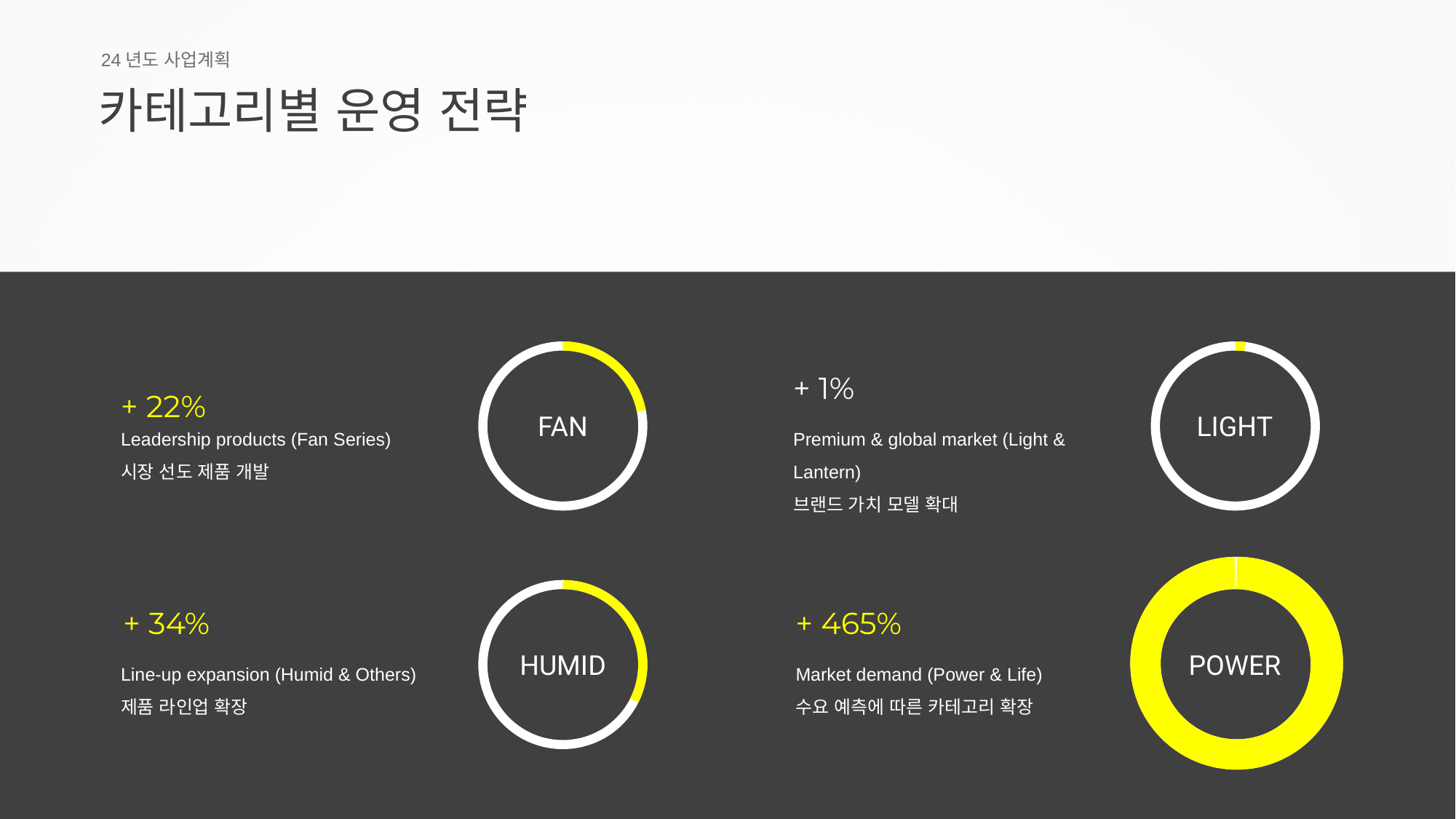

24년도 사업계획
카테고리별 운영 전략

+ 1%
Premium & global market (Light & Lantern)
브랜드 가치 모델 확대
+ 22%
Leadership products (Fan Series)
시장 선도 제품 개발
Line-up expansion (Humid & Others)
제품 라인업 확장
FAN
LIGHT

+ 34%
+ 465%
HUMID
POWER
Market demand (Power & Life)
수요 예측에 따른 카테고리 확장